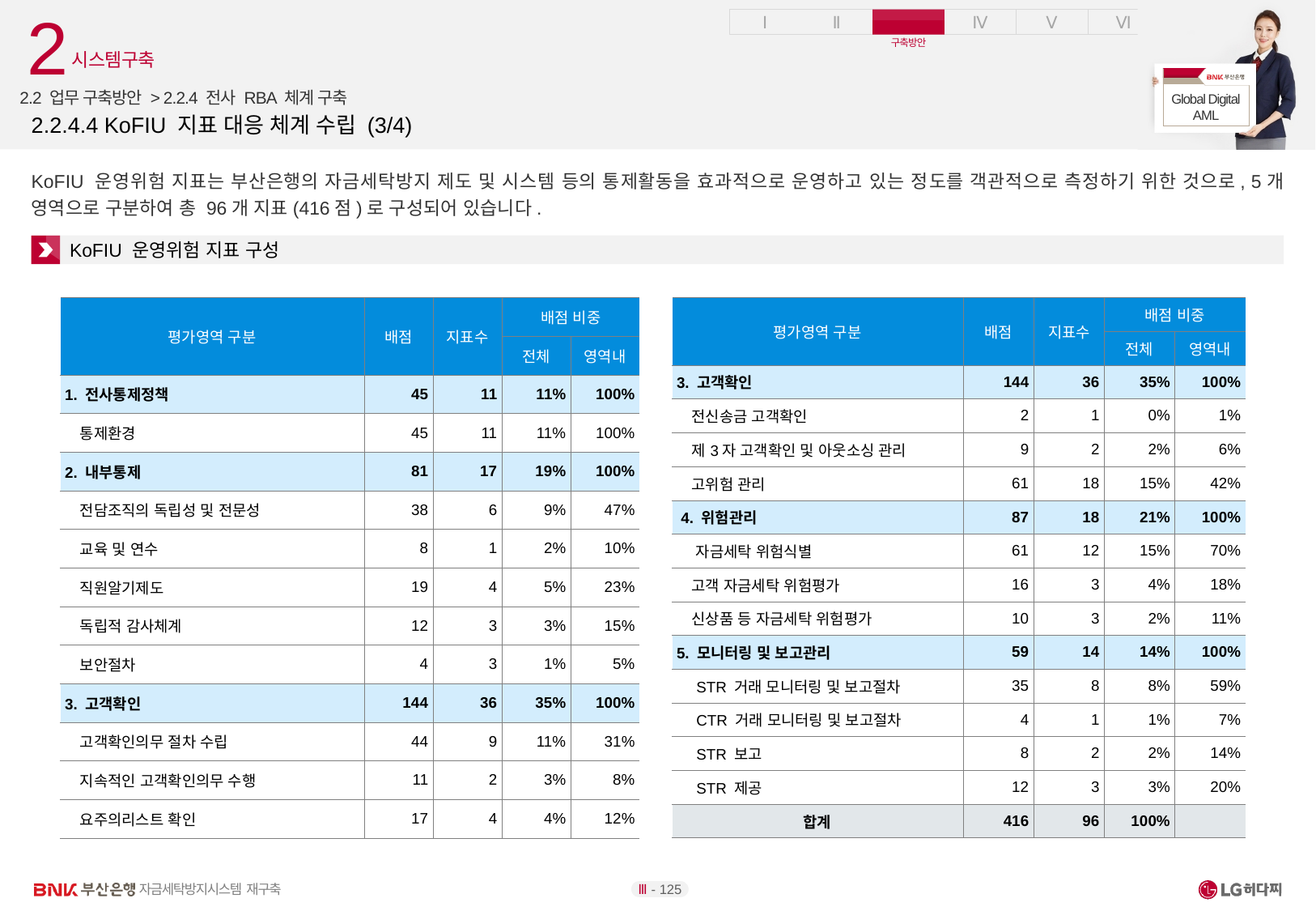

2
시스템구축
2.2 업무 구축방안 > 2.2.4 전사 RBA 체계 구축
# 2.2.4.4 KoFIU 지표 대응 체계 수립 (3/4)
KoFIU 운영위험 지표는 부산은행의 자금세탁방지 제도 및 시스템 등의 통제활동을 효과적으로 운영하고 있는 정도를 객관적으로 측정하기 위한 것으로, 5개 영역으로 구분하여 총 96개 지표(416점)로 구성되어 있습니다.
KoFIU 운영위험 지표 구성

| 평가영역 구분 | 배점 | 지표수 | 배점 비중 |  |
| --- | --- | --- | --- | --- |
|  |  |  | 전체 | 영역내 |
| 1. 전사통제정책 | 45 | 11 | 11% | 100% |
| 통제환경 | 45 | 11 | 11% | 100% |
| 2. 내부통제 | 81 | 17 | 19% | 100% |
| 전담조직의 독립성 및 전문성 | 38 | 6 | 9% | 47% |
| 교육 및 연수 | 8 | 1 | 2% | 10% |
| 직원알기제도 | 19 | 4 | 5% | 23% |
| 독립적 감사체계 | 12 | 3 | 3% | 15% |
| 보안절차 | 4 | 3 | 1% | 5% |
| 3. 고객확인 | 144 | 36 | 35% | 100% |
| 고객확인의무 절차 수립 | 44 | 9 | 11% | 31% |
| 지속적인 고객확인의무 수행 | 11 | 2 | 3% | 8% |
| 요주의리스트 확인 | 17 | 4 | 4% | 12% |
| 평가영역 구분 | 배점 | 지표수 | 배점 비중 |  |
| --- | --- | --- | --- | --- |
|  |  |  | 전체 | 영역내 |
| 3. 고객확인 | 144 | 36 | 35% | 100% |
| 전신송금 고객확인 | 2 | 1 | 0% | 1% |
| 제3자 고객확인 및 아웃소싱 관리 | 9 | 2 | 2% | 6% |
| 고위험 관리 | 61 | 18 | 15% | 42% |
| 4. 위험관리 | 87 | 18 | 21% | 100% |
| 자금세탁 위험식별 | 61 | 12 | 15% | 70% |
| 고객 자금세탁 위험평가 | 16 | 3 | 4% | 18% |
| 신상품 등 자금세탁 위험평가 | 10 | 3 | 2% | 11% |
| 5. 모니터링 및 보고관리 | 59 | 14 | 14% | 100% |
| STR 거래 모니터링 및 보고절차 | 35 | 8 | 8% | 59% |
| CTR 거래 모니터링 및 보고절차 | 4 | 1 | 1% | 7% |
| STR 보고 | 8 | 2 | 2% | 14% |
| STR 제공 | 12 | 3 | 3% | 20% |
| 합계 | 416 | 96 | 100% |  |
Ⅲ - 125